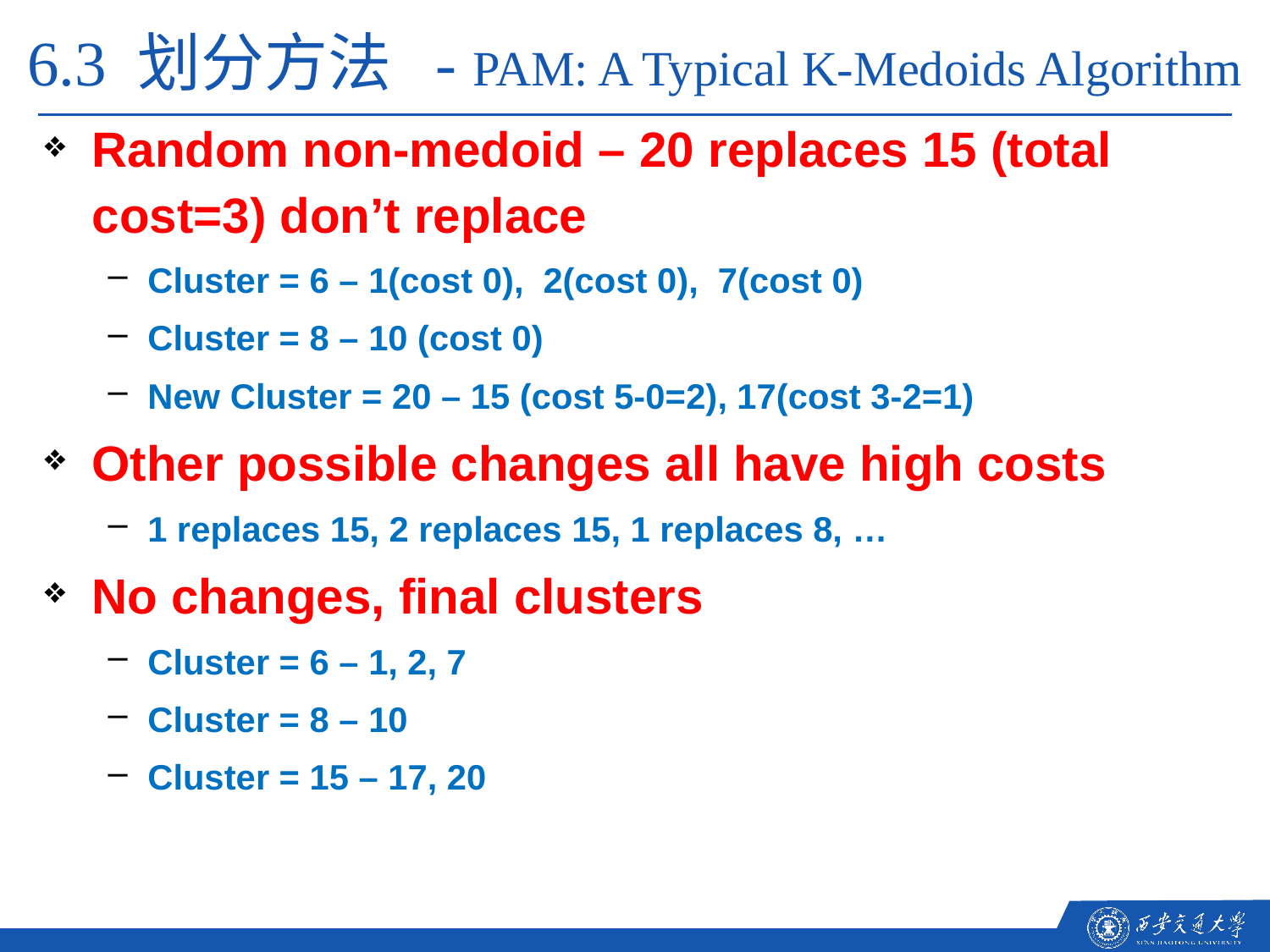

6.3 划分方法  - PAM: A Typical K-Medoids Algorithm
Random non-medoid – 20 replaces 15 (total cost=3) don’t replace
Cluster = 6 – 1(cost 0),  2(cost 0),  7(cost 0)
Cluster = 8 – 10 (cost 0)
New Cluster = 20 – 15 (cost 5-0=2), 17(cost 3-2=1)
Other possible changes all have high costs
1 replaces 15, 2 replaces 15, 1 replaces 8, …
No changes, final clusters
Cluster = 6 – 1, 2, 7
Cluster = 8 – 10
Cluster = 15 – 17, 20